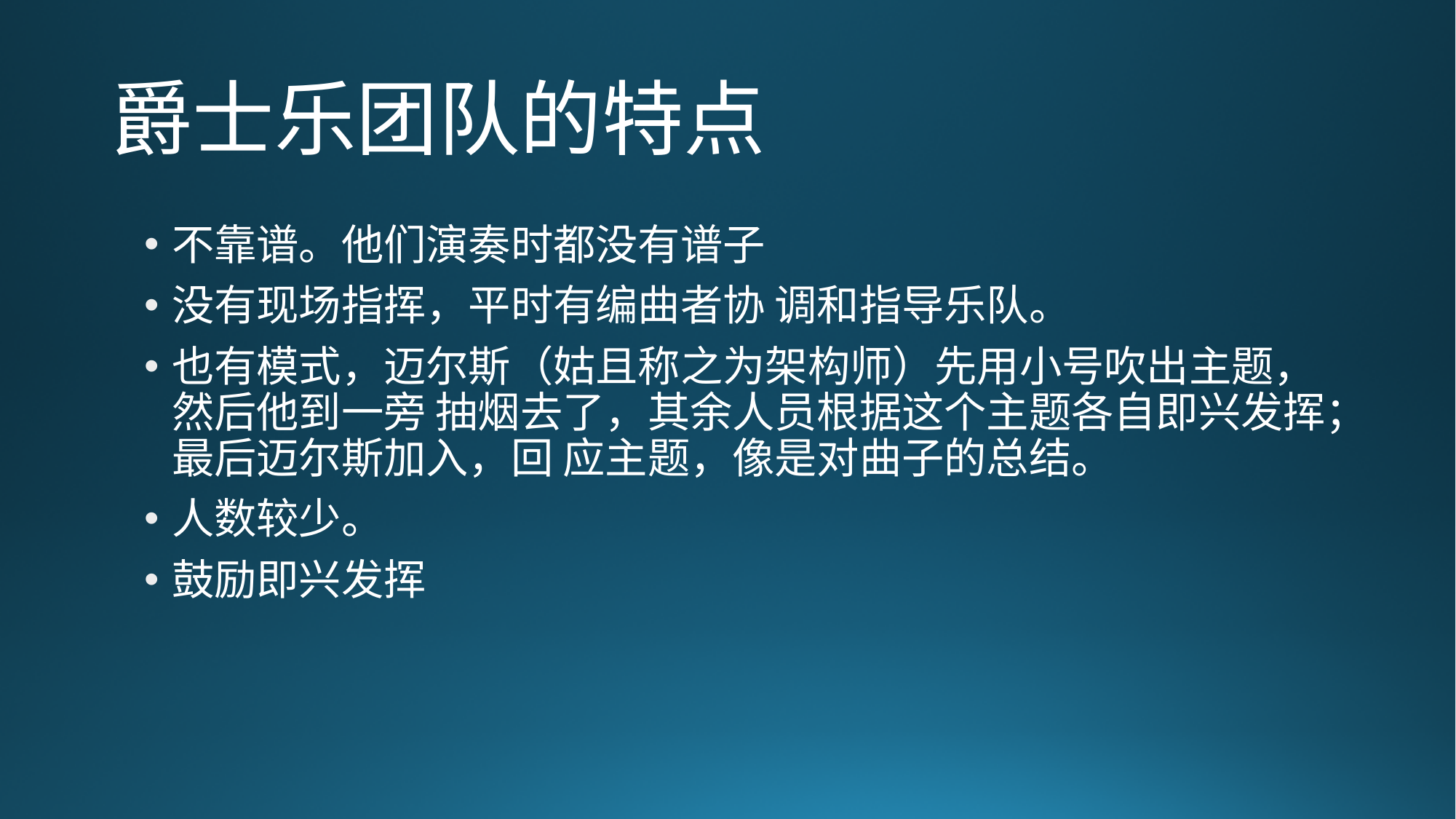

# 爵士乐团队的特点
不靠谱。他们演奏时都没有谱子
没有现场指挥，平时有编曲者协 调和指导乐队。
也有模式，迈尔斯（姑且称之为架构师）先用小号吹出主题，然后他到一旁 抽烟去了，其余人员根据这个主题各自即兴发挥；最后迈尔斯加入，回 应主题，像是对曲子的总结。
人数较少。
鼓励即兴发挥